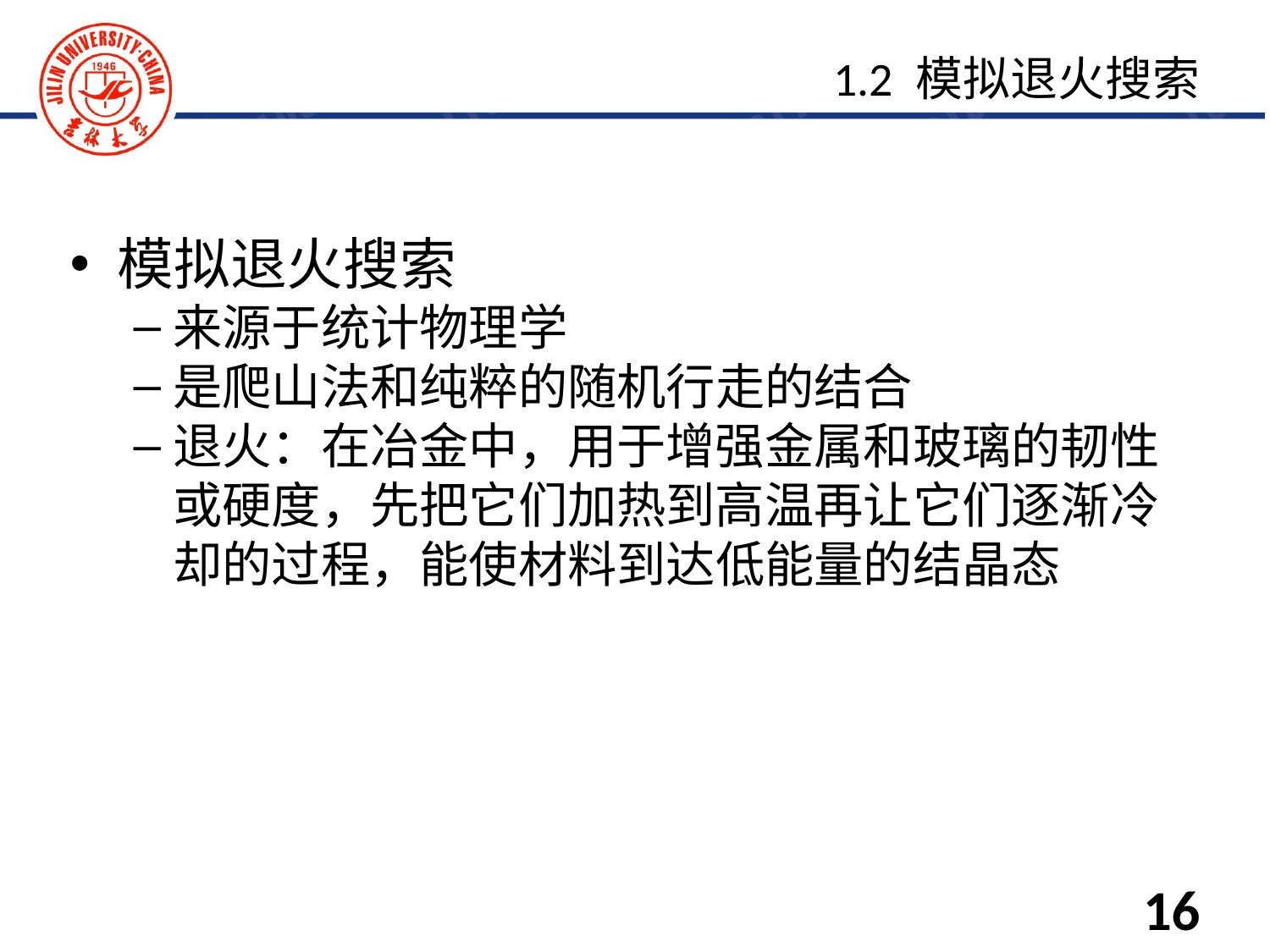

模拟退火搜索
来源于统计物理学
是爬山法和纯粹的随机行走的结合
退火：在冶金中，用于增强金属和玻璃的韧性或硬度，先把它们加热到高温再让它们逐渐冷却的过程，能使材料到达低能量的结晶态
1.2 模拟退火搜索
16